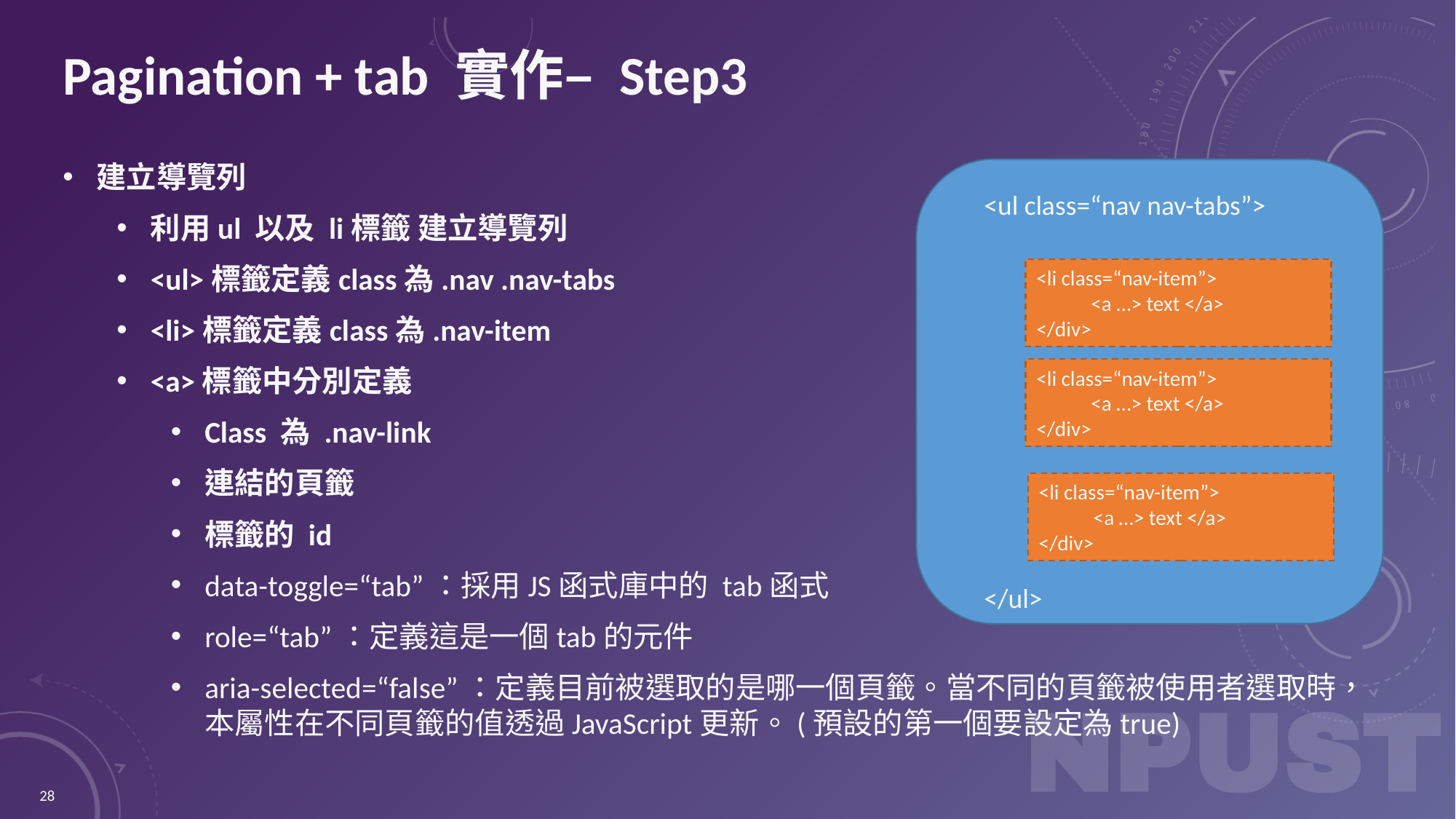

# Pagination + tab 實作– Step3
建立導覽列
利用ul 以及 li標籤 建立導覽列
<ul>標籤定義class為.nav .nav-tabs
<li>標籤定義class為.nav-item
<a>標籤中分別定義
Class 為 .nav-link
連結的頁籤
標籤的 id
data-toggle=“tab”：採用JS函式庫中的 tab函式
role=“tab”：定義這是一個tab的元件
aria-selected=“false”：定義目前被選取的是哪一個頁籤。當不同的頁籤被使用者選取時，本屬性在不同頁籤的值透過JavaScript更新。(預設的第一個要設定為true)

<ul class=“nav nav-tabs”>

</ul>
<li class=“nav-item”>
<a …> text </a>
</div>
<li class=“nav-item”>
<a …> text </a>
</div>
<li class=“nav-item”>
<a …> text </a>
</div>
28